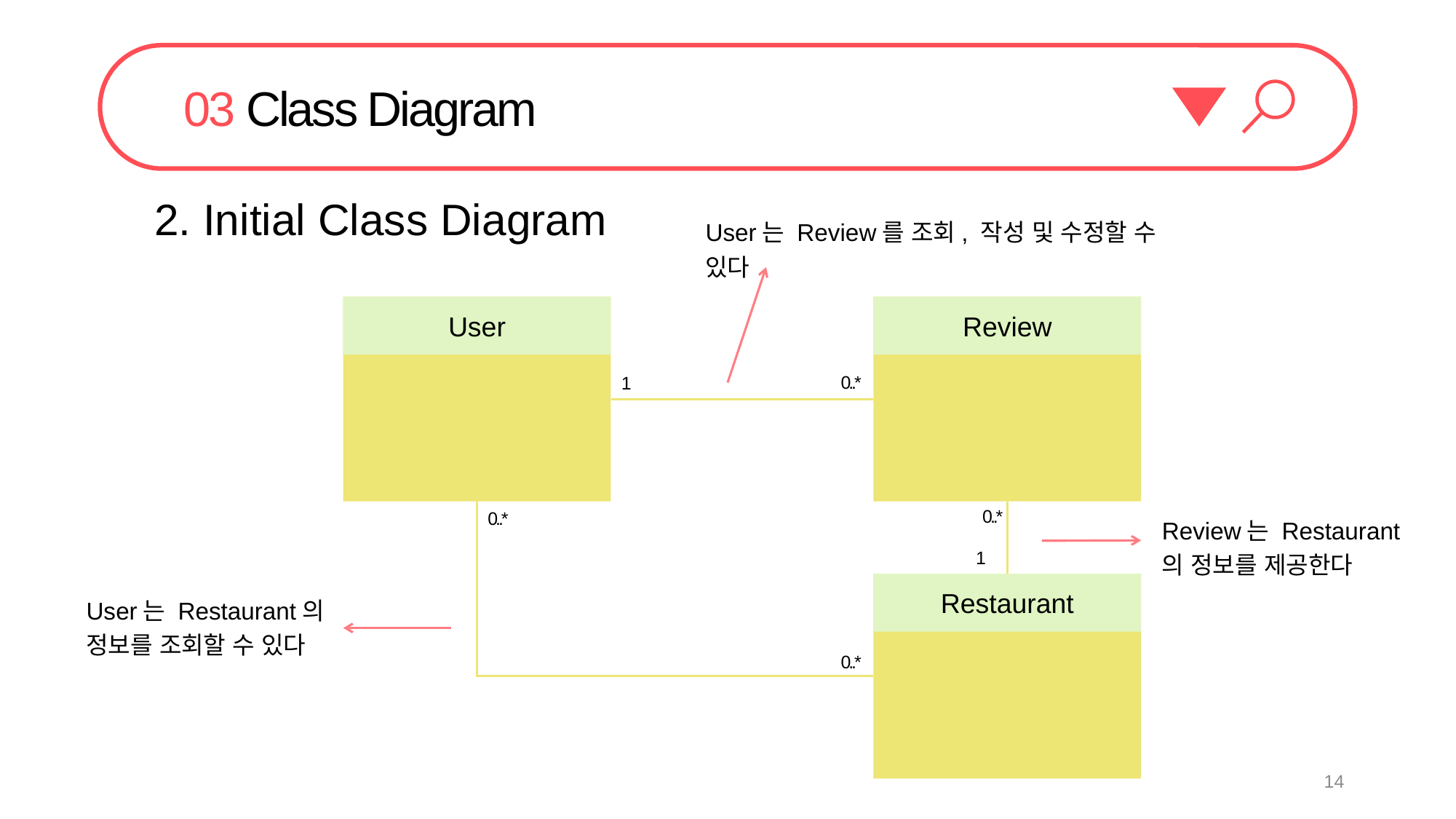

03 Class Diagram

2. Initial Class Diagram
User는 Review를 조회, 작성 및 수정할 수 있다

User

Review
0..*
1
0..*
0..*
Review는 Restaurant의 정보를 제공한다
1

Restaurant
User는 Restaurant의 정보를 조회할 수 있다
0..*
14